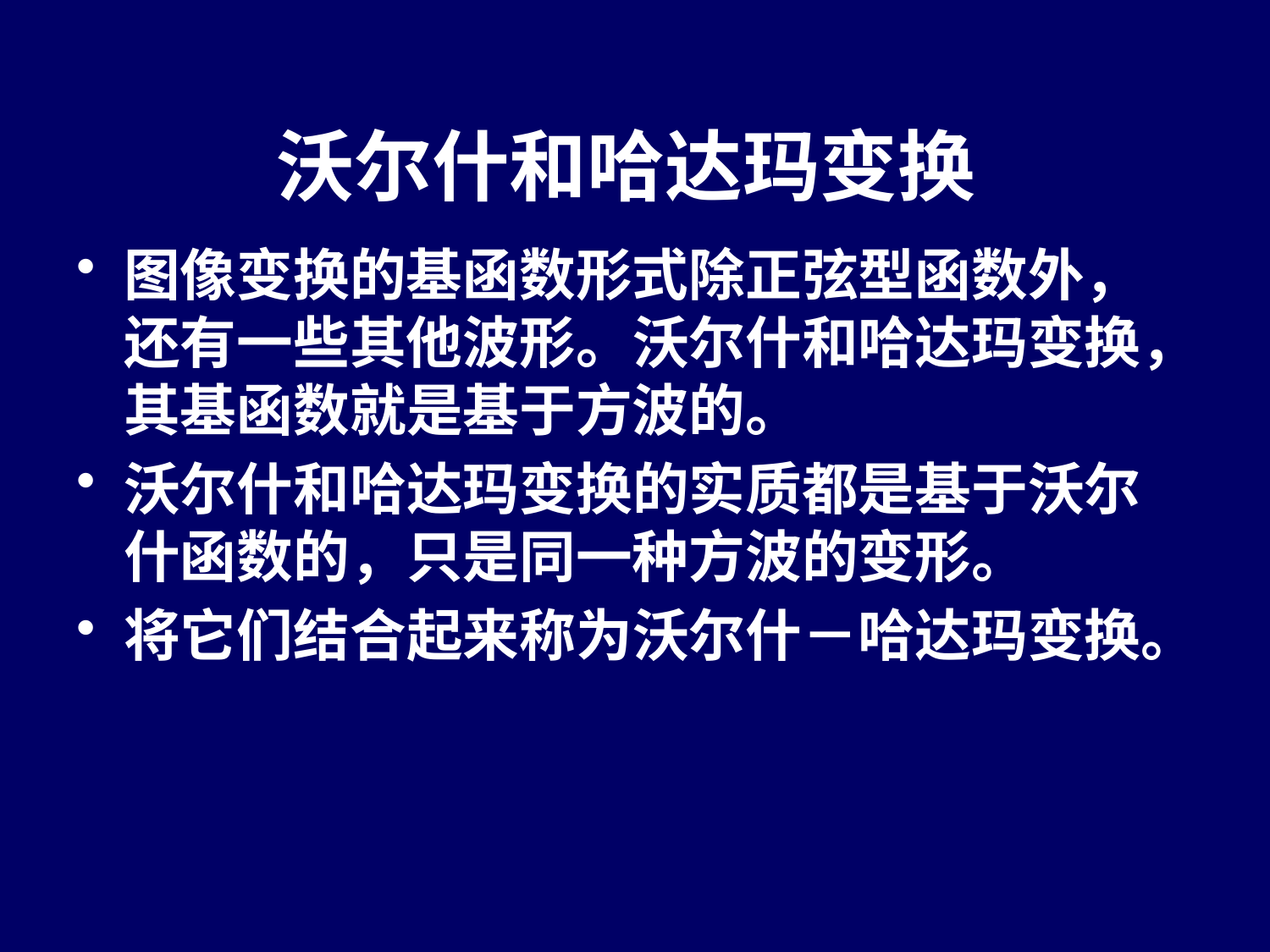

# 沃尔什和哈达玛变换
图像变换的基函数形式除正弦型函数外，还有一些其他波形。沃尔什和哈达玛变换，其基函数就是基于方波的。
沃尔什和哈达玛变换的实质都是基于沃尔什函数的，只是同一种方波的变形。
将它们结合起来称为沃尔什－哈达玛变换。